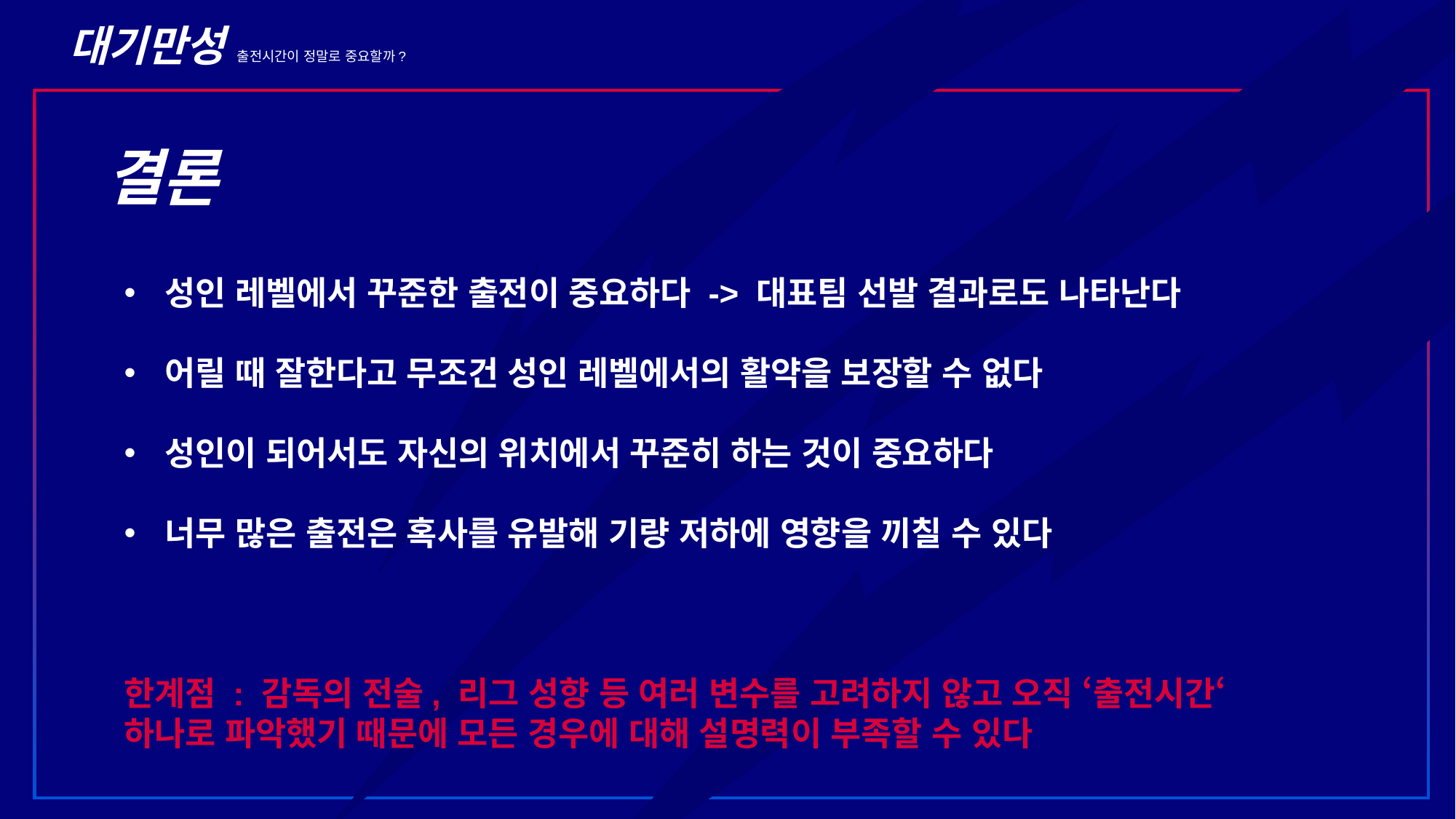

대기만성 출전시간이 정말로 중요할까?
결론

### Chart

| Category |
|---|
성인 레벨에서 꾸준한 출전이 중요하다 -> 대표팀 선발 결과로도 나타난다

어릴 때 잘한다고 무조건 성인 레벨에서의 활약을 보장할 수 없다

성인이 되어서도 자신의 위치에서 꾸준히 하는 것이 중요하다

너무 많은 출전은 혹사를 유발해 기량 저하에 영향을 끼칠 수 있다

한계점 : 감독의 전술, 리그 성향 등 여러 변수를 고려하지 않고 오직 ‘출전시간‘ 하나로 파악했기 때문에 모든 경우에 대해 설명력이 부족할 수 있다